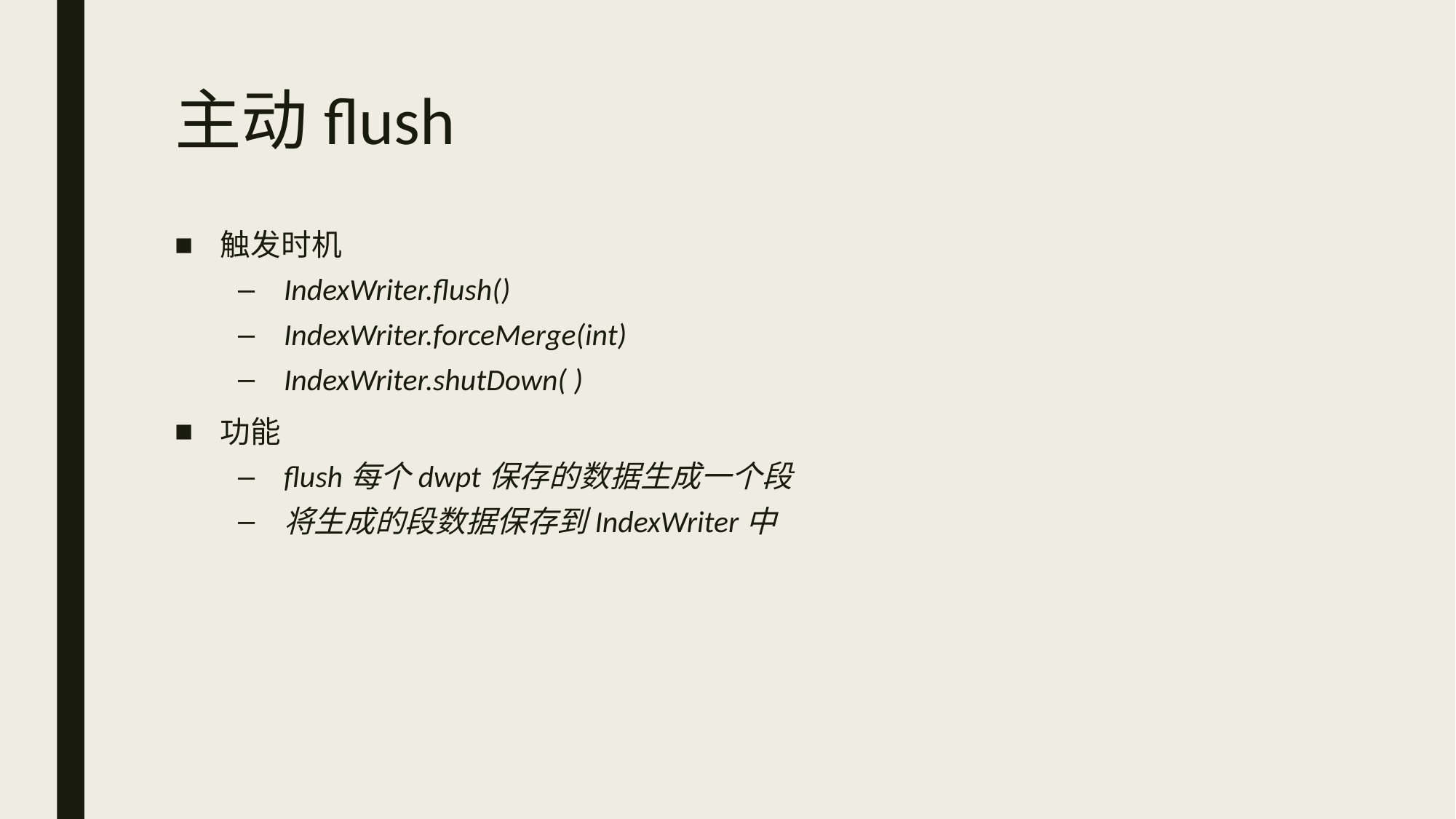

# 主动flush
触发时机
IndexWriter.flush()
IndexWriter.forceMerge(int)
IndexWriter.shutDown( )
功能
flush每个dwpt保存的数据生成一个段
将生成的段数据保存到IndexWriter中